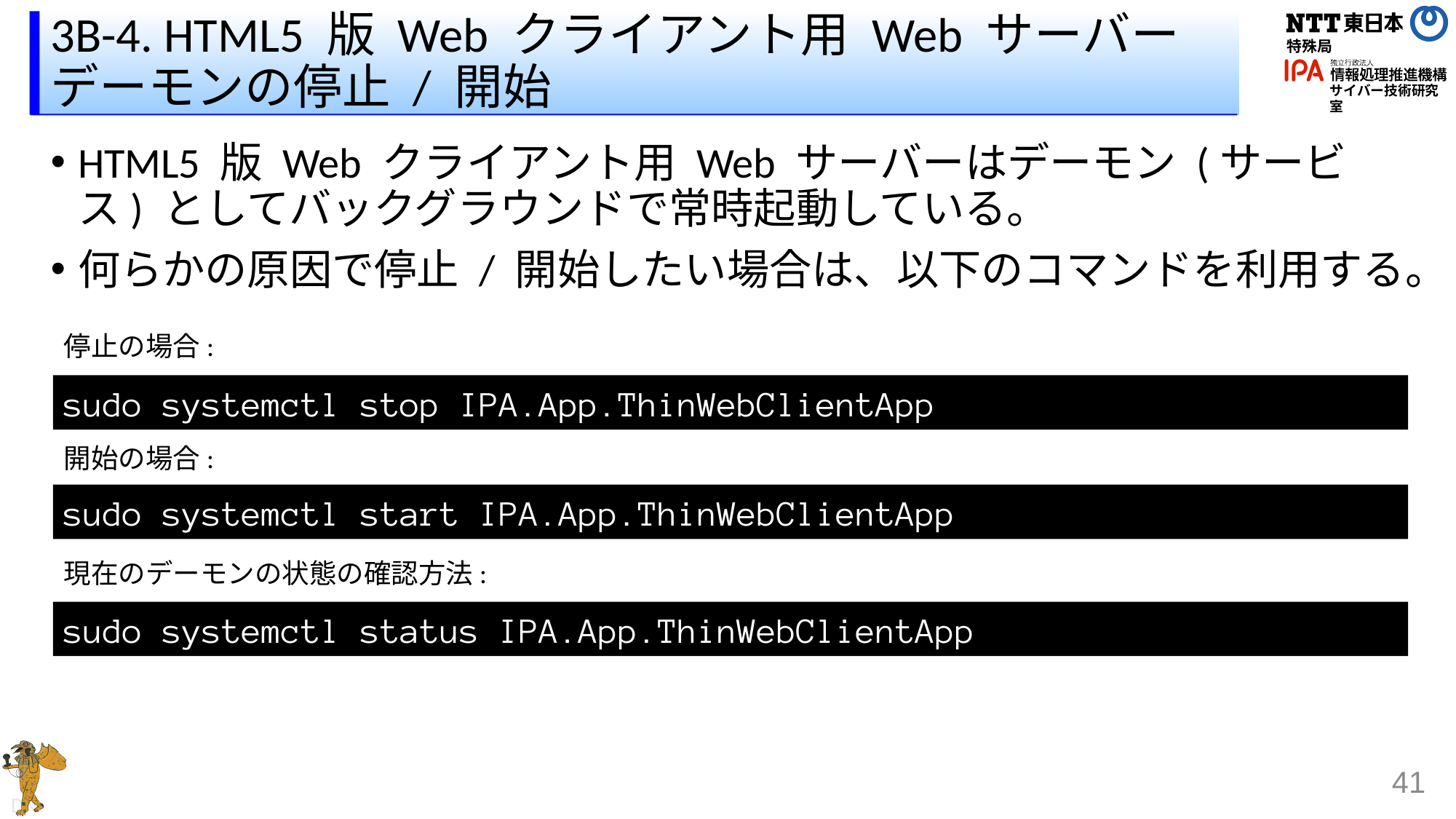

# 3B-4. HTML5 版 Web クライアント用 Web サーバーデーモンの停止 / 開始
HTML5 版 Web クライアント用 Web サーバーはデーモン (サービス) としてバックグラウンドで常時起動している。
何らかの原因で停止 / 開始したい場合は、以下のコマンドを利用する。
停止の場合:
sudo systemctl stop IPA.App.ThinWebClientApp
開始の場合:
sudo systemctl start IPA.App.ThinWebClientApp
現在のデーモンの状態の確認方法:
sudo systemctl status IPA.App.ThinWebClientApp
41